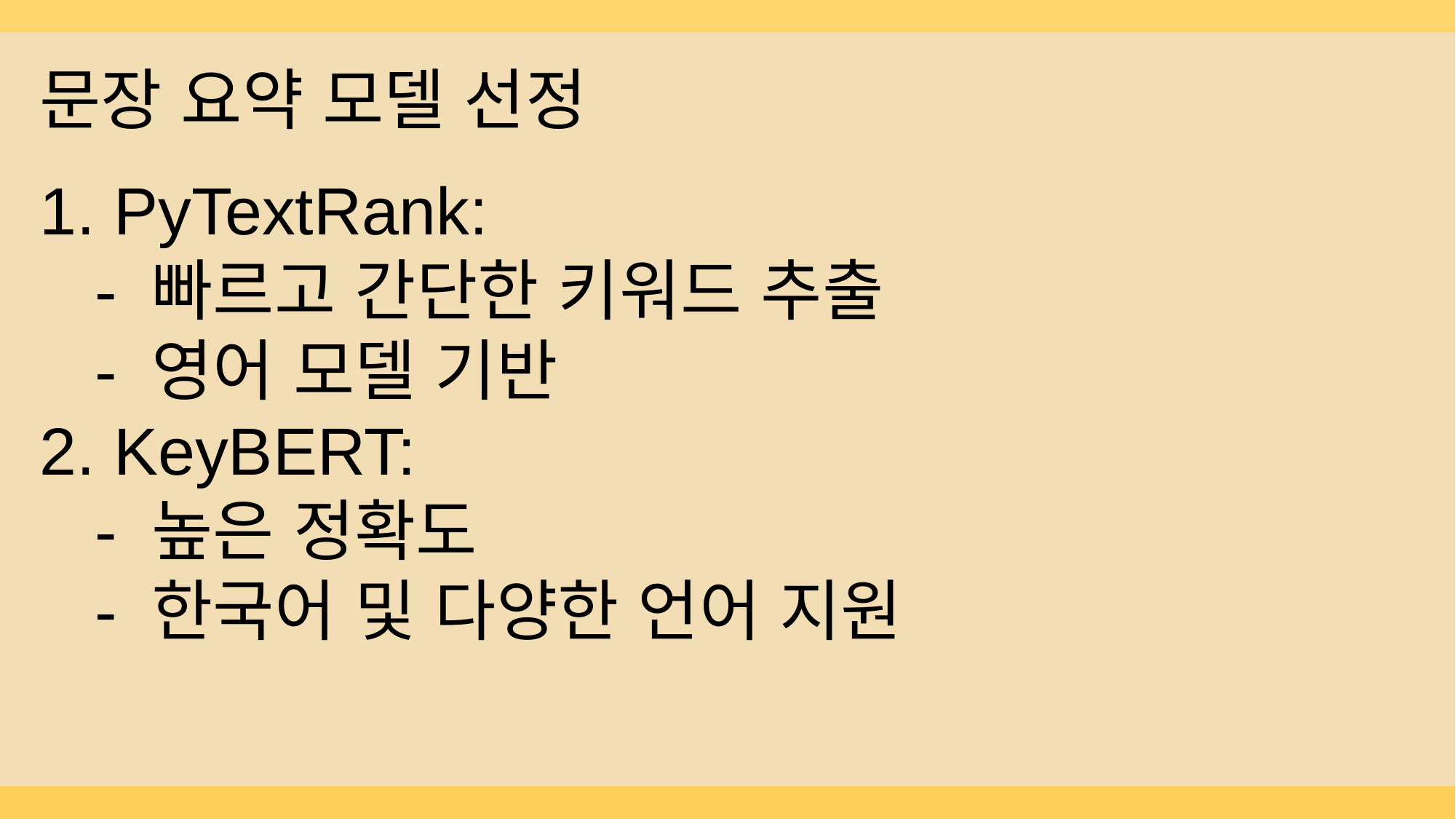

문장 요약 모델 선정
1. PyTextRank:
   - 빠르고 간단한 키워드 추출
   - 영어 모델 기반
2. KeyBERT:
   - 높은 정확도
   - 한국어 및 다양한 언어 지원